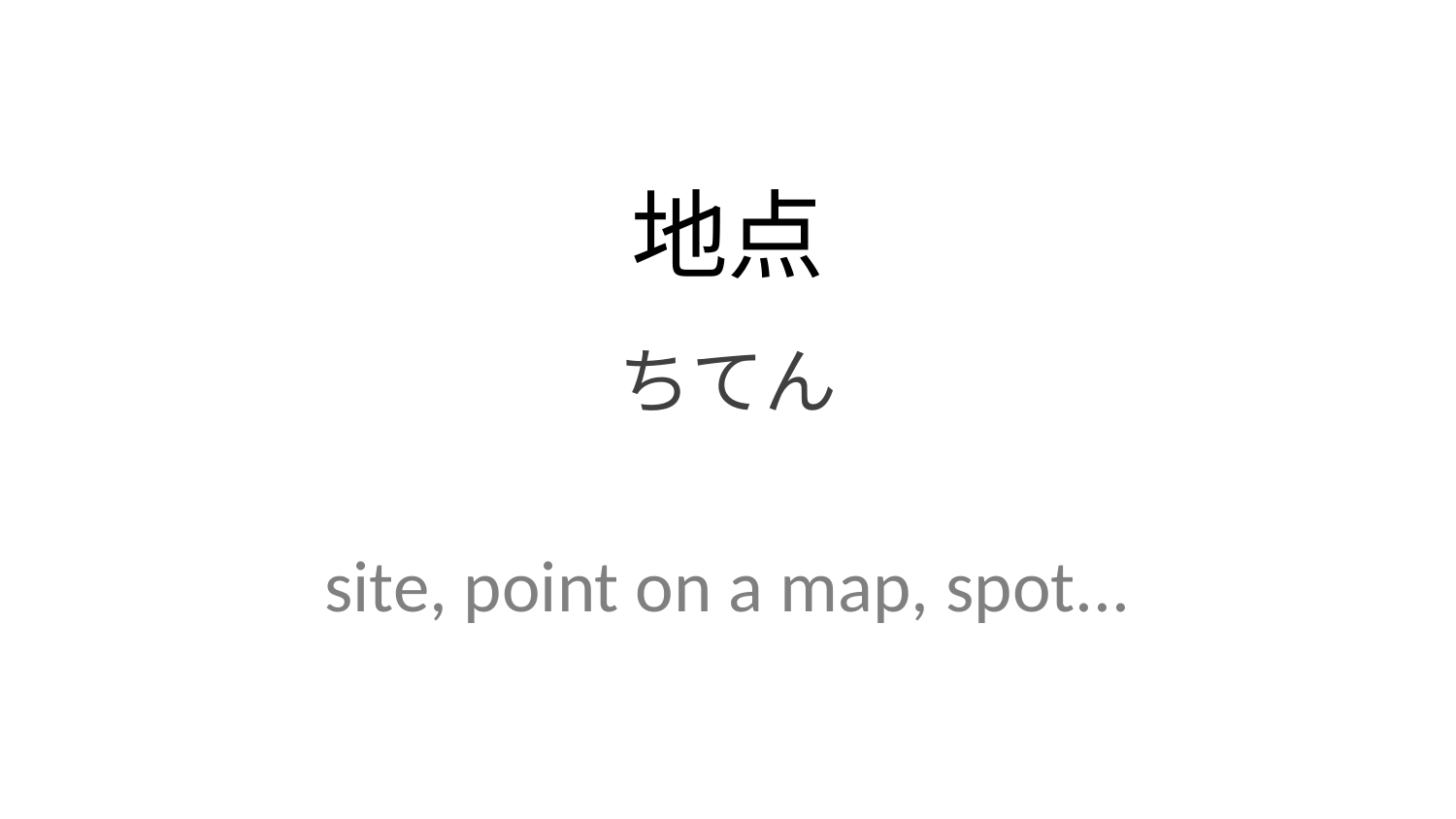

地点

ちてん
site, point on a map, spot...